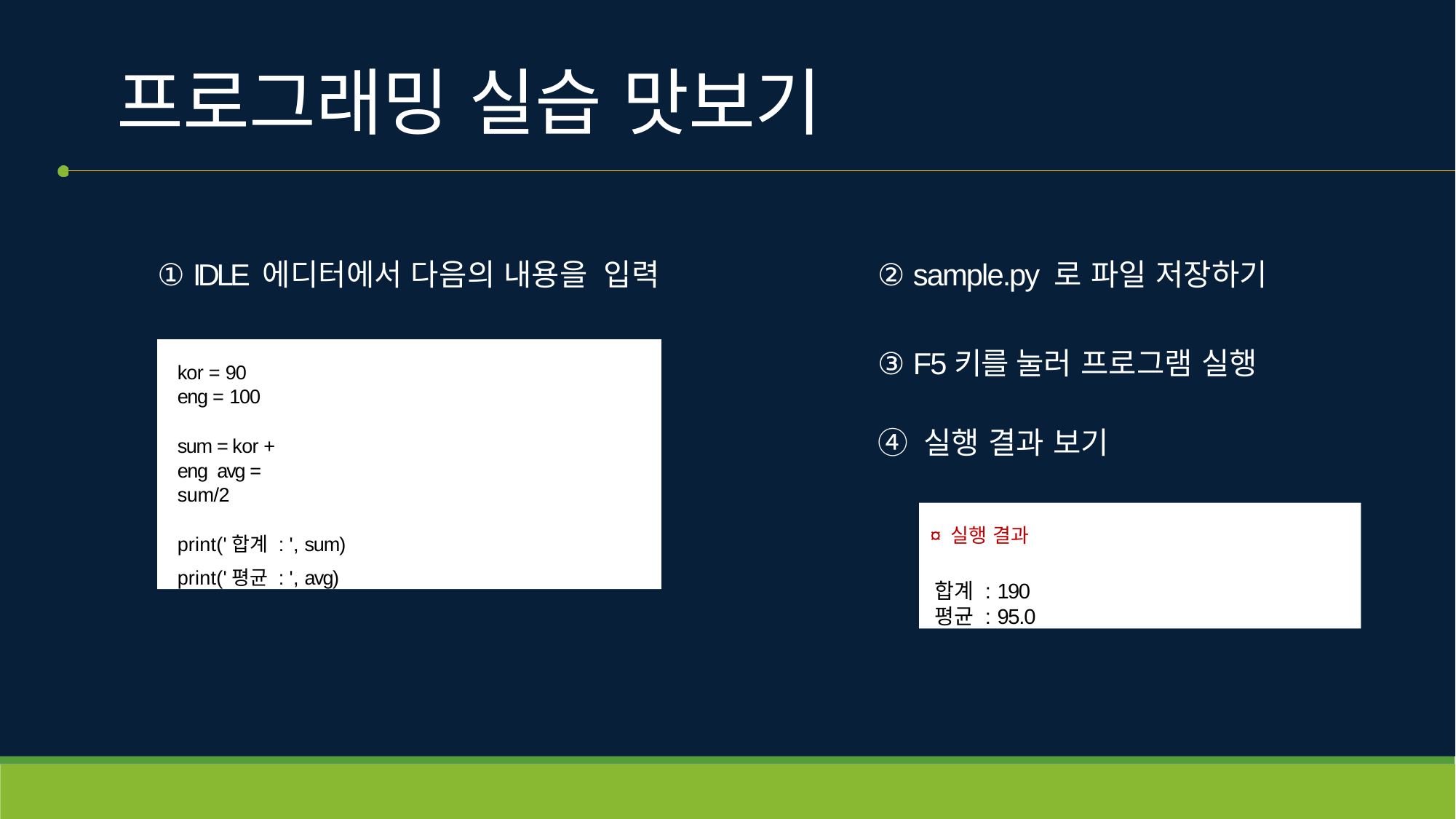

# 프로그래밍 실습 맛보기

① IDLE 에디터에서 다음의 내용을 입력
② sample.py 로 파일 저장하기

③ F5키를 눌러 프로그램 실행

④ 실행 결과 보기

kor = 90
eng = 100

sum = kor + eng  avg = sum/2

print('합계 : ', sum)
print('평균 : ', avg)
¤ 실행 결과

합계 : 190
평균 : 95.0